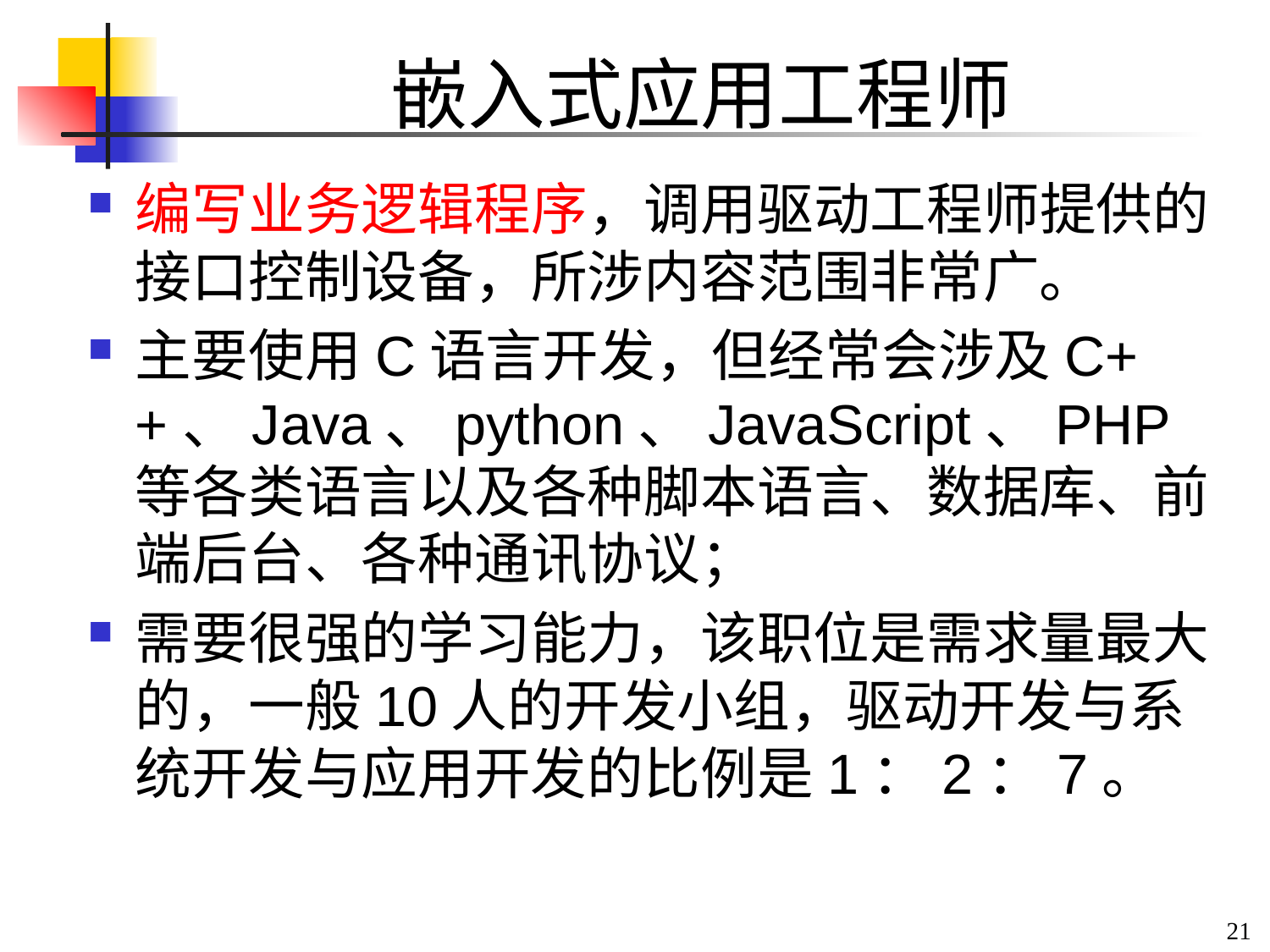

# 嵌入式应用工程师
编写业务逻辑程序，调用驱动工程师提供的接口控制设备，所涉内容范围非常广。
主要使用C语言开发，但经常会涉及C++、Java、python、JavaScript、PHP等各类语言以及各种脚本语言、数据库、前端后台、各种通讯协议；
需要很强的学习能力，该职位是需求量最大的，一般10人的开发小组，驱动开发与系统开发与应用开发的比例是1：2：7。